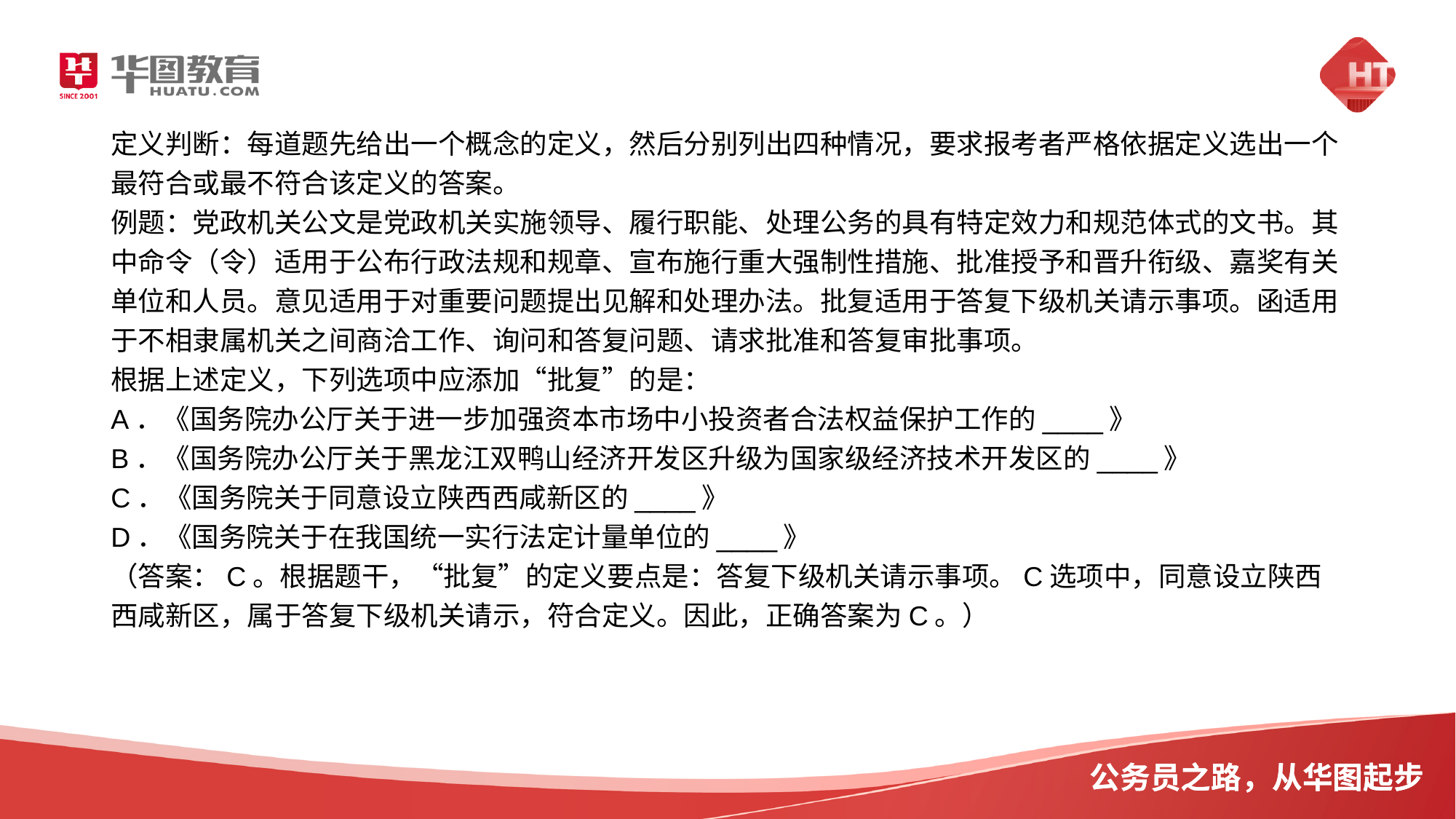

定义判断：每道题先给出一个概念的定义，然后分别列出四种情况，要求报考者严格依据定义选出一个最符合或最不符合该定义的答案。
例题：党政机关公文是党政机关实施领导、履行职能、处理公务的具有特定效力和规范体式的文书。其中命令（令）适用于公布行政法规和规章、宣布施行重大强制性措施、批准授予和晋升衔级、嘉奖有关单位和人员。意见适用于对重要问题提出见解和处理办法。批复适用于答复下级机关请示事项。函适用于不相隶属机关之间商洽工作、询问和答复问题、请求批准和答复审批事项。
根据上述定义，下列选项中应添加“批复”的是：
A．《国务院办公厅关于进一步加强资本市场中小投资者合法权益保护工作的____》
B．《国务院办公厅关于黑龙江双鸭山经济开发区升级为国家级经济技术开发区的____》
C．《国务院关于同意设立陕西西咸新区的____》
D．《国务院关于在我国统一实行法定计量单位的____》
（答案：C。根据题干，“批复”的定义要点是：答复下级机关请示事项。C选项中，同意设立陕西西咸新区，属于答复下级机关请示，符合定义。因此，正确答案为C。）